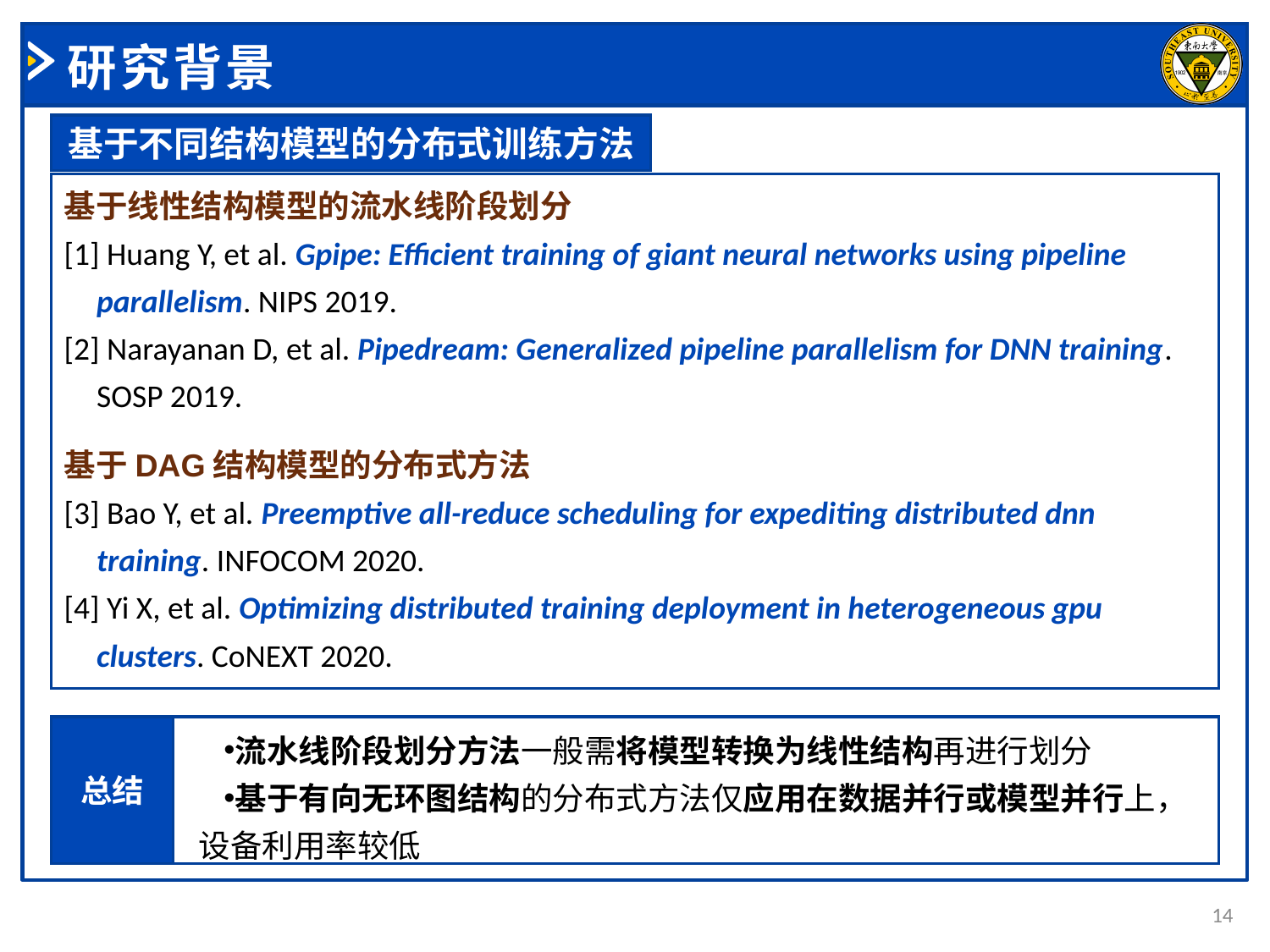

# 研究背景
基于不同结构模型的分布式训练方法

基于线性结构模型的流水线阶段划分
[1] Huang Y, et al. Gpipe: Efficient training of giant neural networks using pipeline parallelism. NIPS 2019.
[2] Narayanan D, et al. Pipedream: Generalized pipeline parallelism for DNN training. SOSP 2019.
基于DAG结构模型的分布式方法
[3] Bao Y, et al. Preemptive all-reduce scheduling for expediting distributed dnn training. INFOCOM 2020.
[4] Yi X, et al. Optimizing distributed training deployment in heterogeneous gpu clusters. CoNEXT 2020.
流水线阶段划分方法一般需将模型转换为线性结构再进行划分
基于有向无环图结构的分布式方法仅应用在数据并行或模型并行上，设备利用率较低
总结

14